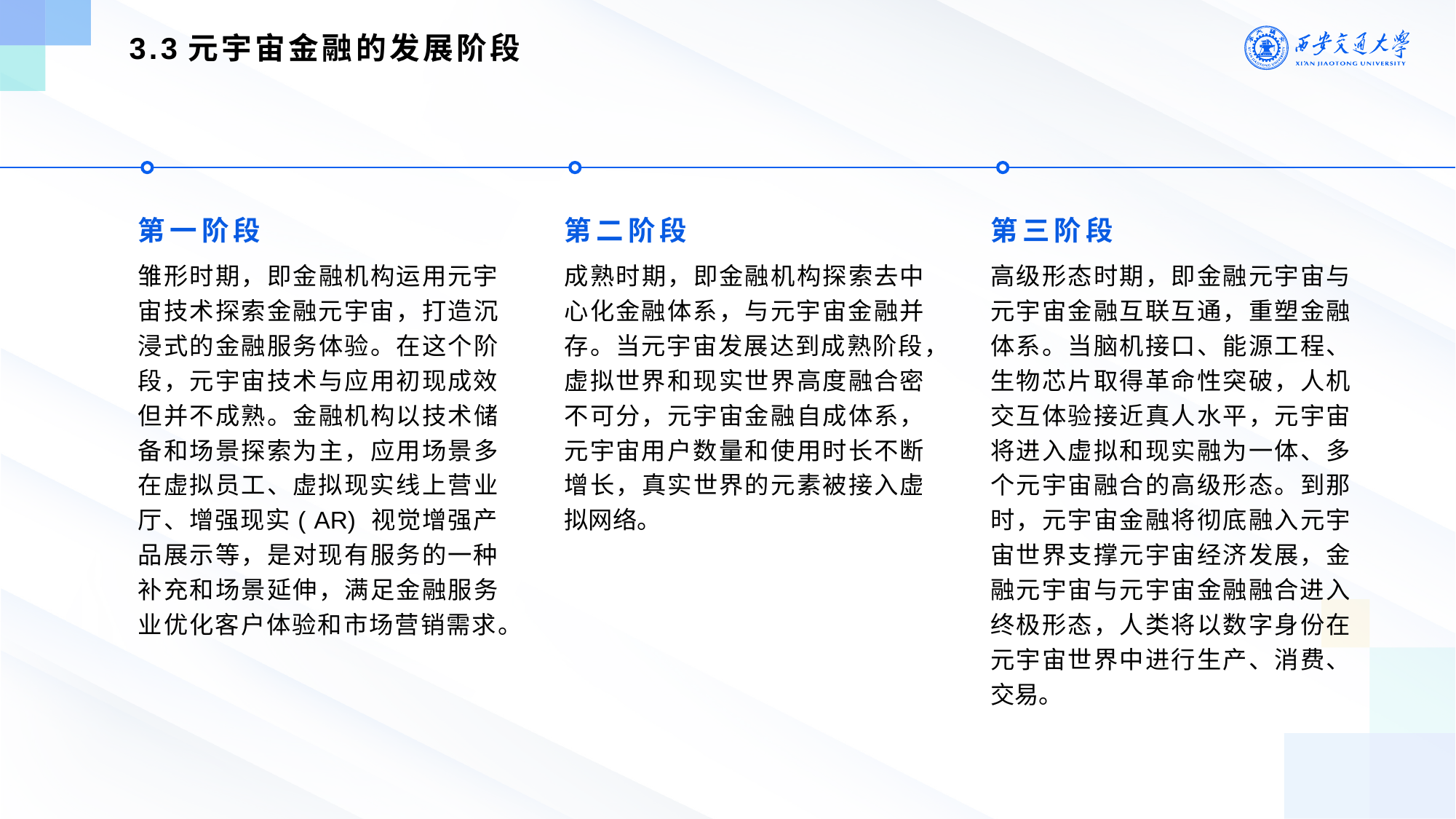

3.3元宇宙金融的发展阶段

第一阶段
雏形时期，即金融机构运用元宇宙技术探索金融元宇宙，打造沉浸式的金融服务体验。在这个阶段，元宇宙技术与应用初现成效但并不成熟。金融机构以技术储备和场景探索为主，应用场景多在虚拟员工、虚拟现实线上营业厅、增强现实( AR) 视觉增强产品展示等，是对现有服务的一种补充和场景延伸，满足金融服务业优化客户体验和市场营销需求。
第二阶段
成熟时期，即金融机构探索去中心化金融体系，与元宇宙金融并存。当元宇宙发展达到成熟阶段，虚拟世界和现实世界高度融合密不可分，元宇宙金融自成体系，元宇宙用户数量和使用时长不断增长，真实世界的元素被接入虚拟网络。
第三阶段
高级形态时期，即金融元宇宙与元宇宙金融互联互通，重塑金融体系。当脑机接口、能源工程、生物芯片取得革命性突破，人机交互体验接近真人水平，元宇宙将进入虚拟和现实融为一体、多个元宇宙融合的高级形态。到那时，元宇宙金融将彻底融入元宇宙世界支撑元宇宙经济发展，金融元宇宙与元宇宙金融融合进入终极形态，人类将以数字身份在元宇宙世界中进行生产、消费、交易。